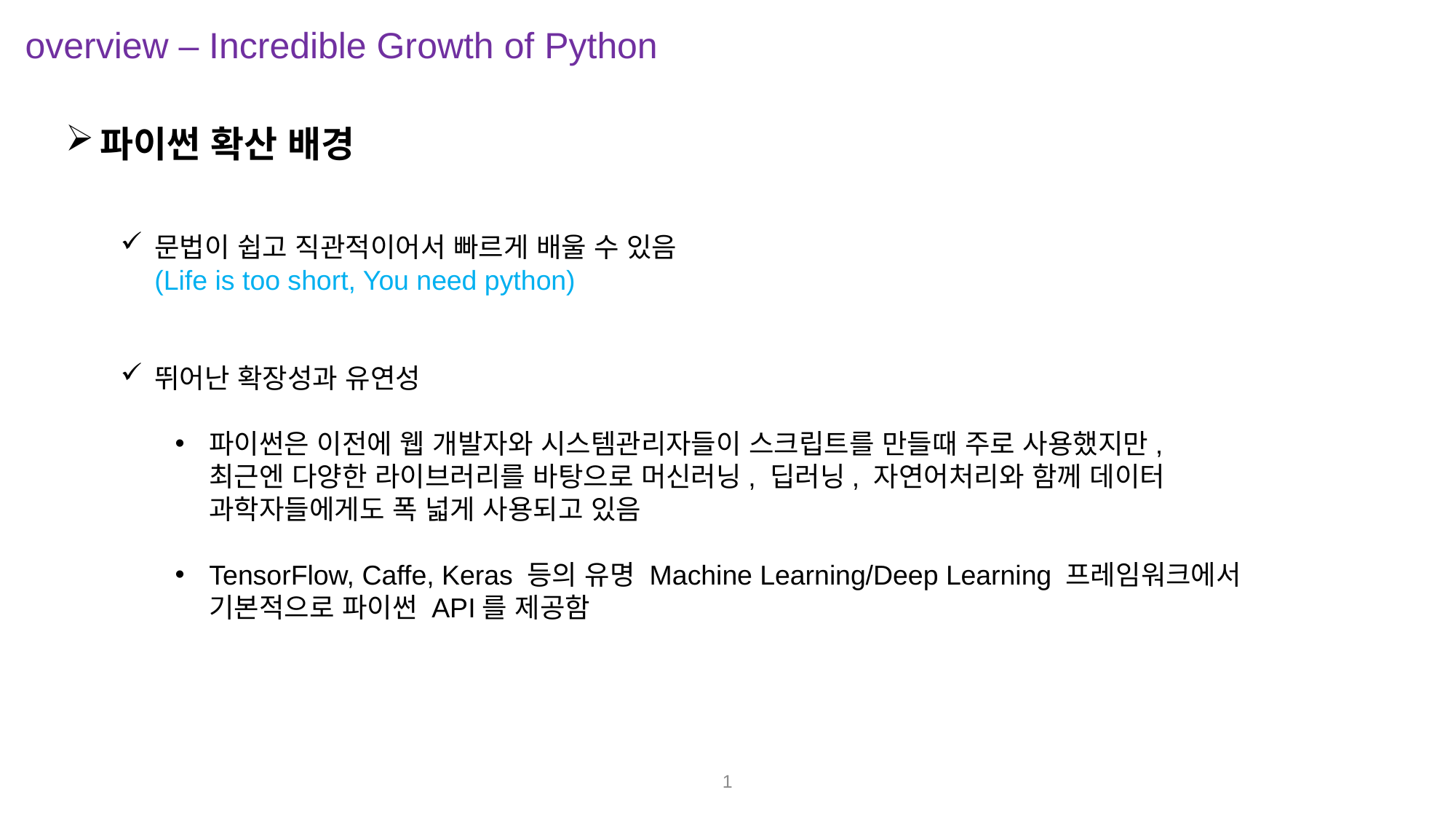

overview – Incredible Growth of Python
파이썬 확산 배경

문법이 쉽고 직관적이어서 빠르게 배울 수 있음
(Life is too short, You need python)

뛰어난 확장성과 유연성

파이썬은 이전에 웹 개발자와 시스템관리자들이 스크립트를 만들때 주로 사용했지만,
최근엔 다양한 라이브러리를 바탕으로 머신러닝, 딥러닝, 자연어처리와 함께 데이터
과학자들에게도 폭 넓게 사용되고 있음

TensorFlow, Caffe, Keras 등의 유명 Machine Learning/Deep Learning 프레임워크에서
기본적으로 파이썬 API를 제공함
1